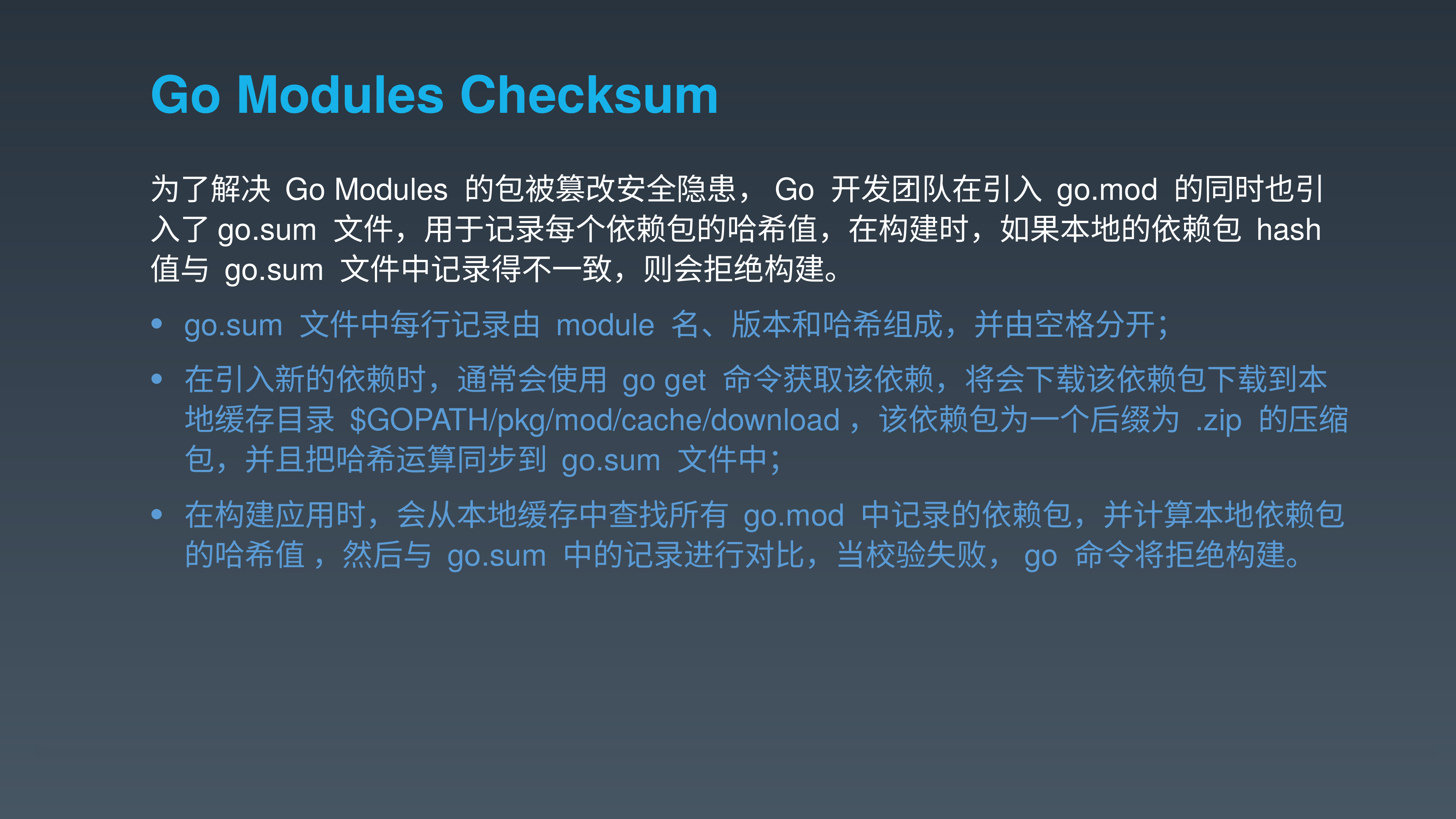

# Go Modules Checksum
为了解决 Go Modules 的包被篡改安全隐患，Go 开发团队在引入 go.mod 的同时也引入了go.sum 文件，用于记录每个依赖包的哈希值，在构建时，如果本地的依赖包 hash 值与 go.sum 文件中记录得不一致，则会拒绝构建。
go.sum 文件中每行记录由 module 名、版本和哈希组成，并由空格分开；
在引入新的依赖时，通常会使用 go get 命令获取该依赖，将会下载该依赖包下载到本地缓存目录 $GOPATH/pkg/mod/cache/download，该依赖包为一个后缀为 .zip 的压缩包，并且把哈希运算同步到 go.sum 文件中；
在构建应用时，会从本地缓存中查找所有 go.mod 中记录的依赖包，并计算本地依赖包的哈希值 ，然后与 go.sum 中的记录进行对比，当校验失败，go 命令将拒绝构建。